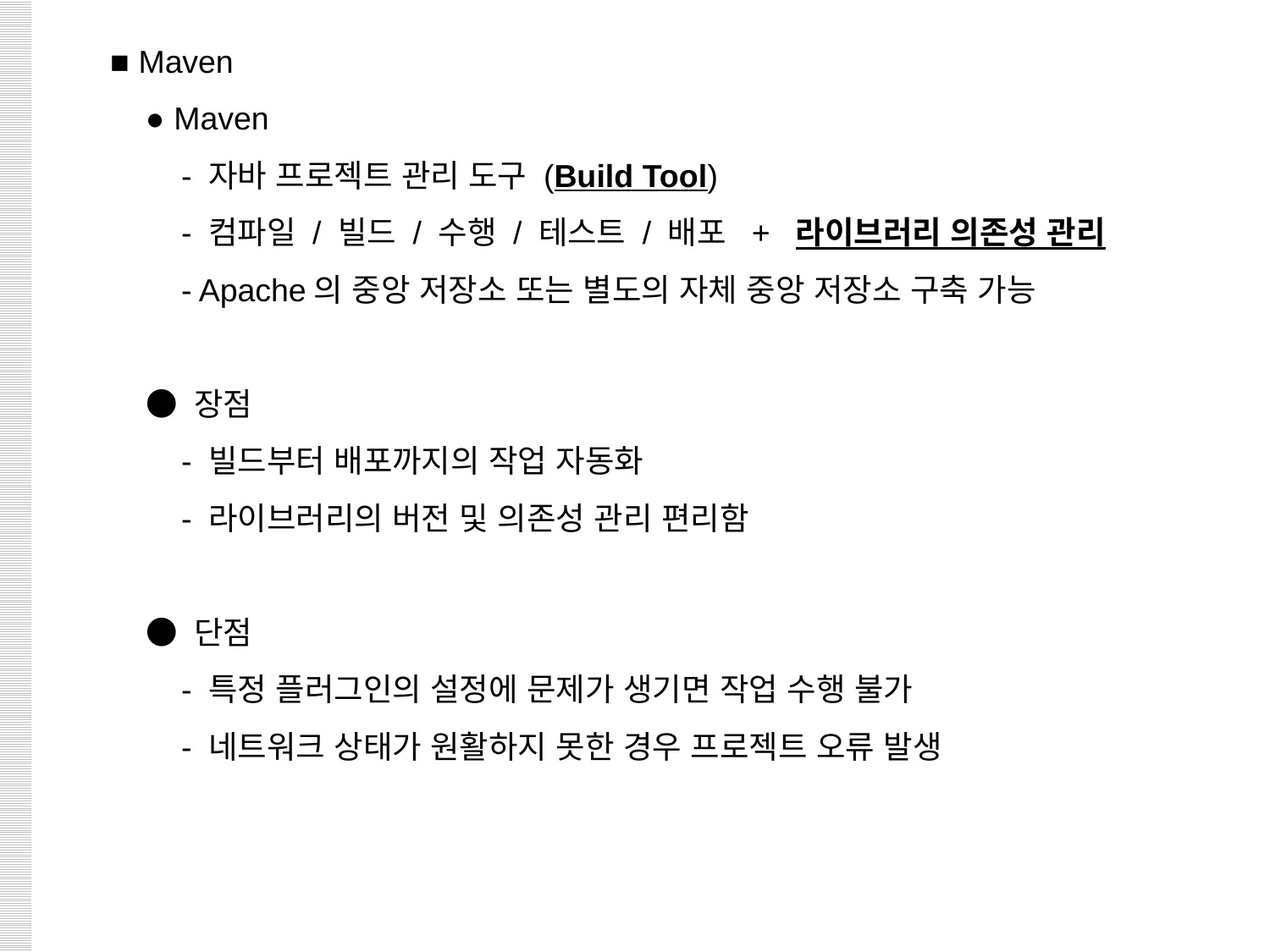

■ Maven
    ● Maven
        - 자바 프로젝트 관리 도구 (Build Tool)
        - 컴파일 / 빌드 / 수행 / 테스트 / 배포  +  라이브러리 의존성 관리
        - Apache의 중앙 저장소 또는 별도의 자체 중앙 저장소 구축 가능

    ● 장점
        - 빌드부터 배포까지의 작업 자동화
        - 라이브러리의 버전 및 의존성 관리 편리함

    ● 단점
        - 특정 플러그인의 설정에 문제가 생기면 작업 수행 불가
        - 네트워크 상태가 원활하지 못한 경우 프로젝트 오류 발생